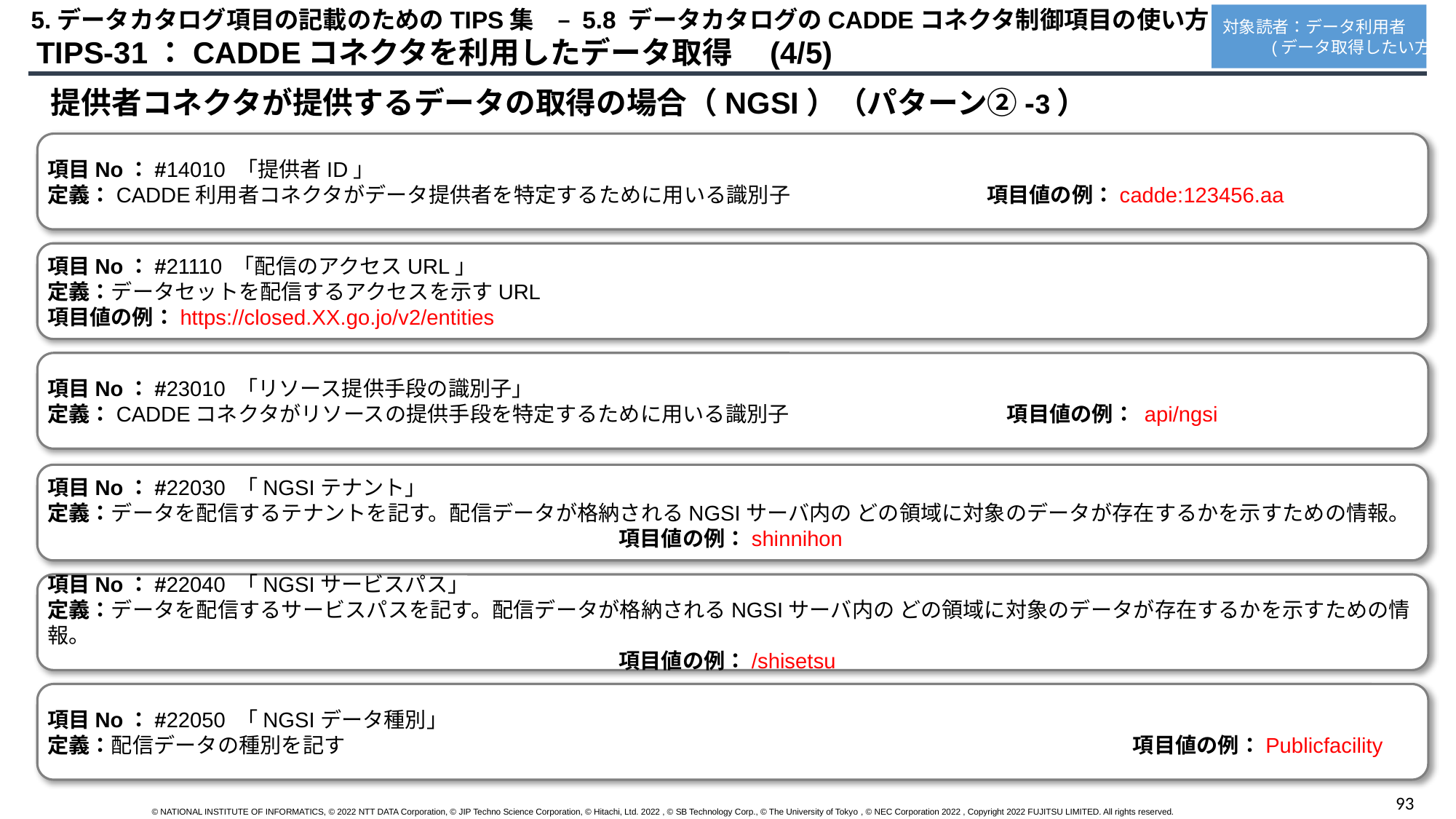

5.データカタログ項目の記載のためのTIPS集　– 5.8 データカタログのCADDEコネクタ制御項目の使い方
対象読者：データ利用者
 　　 (データ取得したい方)
 TIPS-31：CADDEコネクタを利用したデータ取得　(4/5)
提供者コネクタが提供するデータの取得の場合（NGSI）（パターン②-3）
項目No：#14010 「提供者ID」
定義：CADDE利用者コネクタがデータ提供者を特定するために用いる識別子　　　　　　 　　　項目値の例：cadde:123456.aa
項目No：#21110 「配信のアクセスURL」
定義：データセットを配信するアクセスを示すURL　　　　　　　　　　　　　　　　　　　　　　　　　　　項目値の例：https://closed.XX.go.jo/v2/entities
項目No：#23010 「リソース提供手段の識別子」
定義：CADDEコネクタがリソースの提供手段を特定するために用いる識別子　　　　　　　　　 　項目値の例： api/ngsi
項目No：#22030 「NGSIテナント」
定義：データを配信するテナントを記す。配信データが格納されるNGSIサーバ内の どの領域に対象のデータが存在するかを示すための情報。
                                                                                                              　 項目値の例：shinnihon
項目No：#22040 「NGSIサービスパス」
定義：データを配信するサービスパスを記す。配信データが格納されるNGSIサーバ内の どの領域に対象のデータが存在するかを示すための情報。
                                                                                                               　項目値の例：/shisetsu
項目No：#22050 「NGSIデータ種別」
定義：配信データの種別を記す　　　　　　　　　　　　　　　　　　　　　　　　　　　　　　　　　　　　　項目値の例：Publicfacility